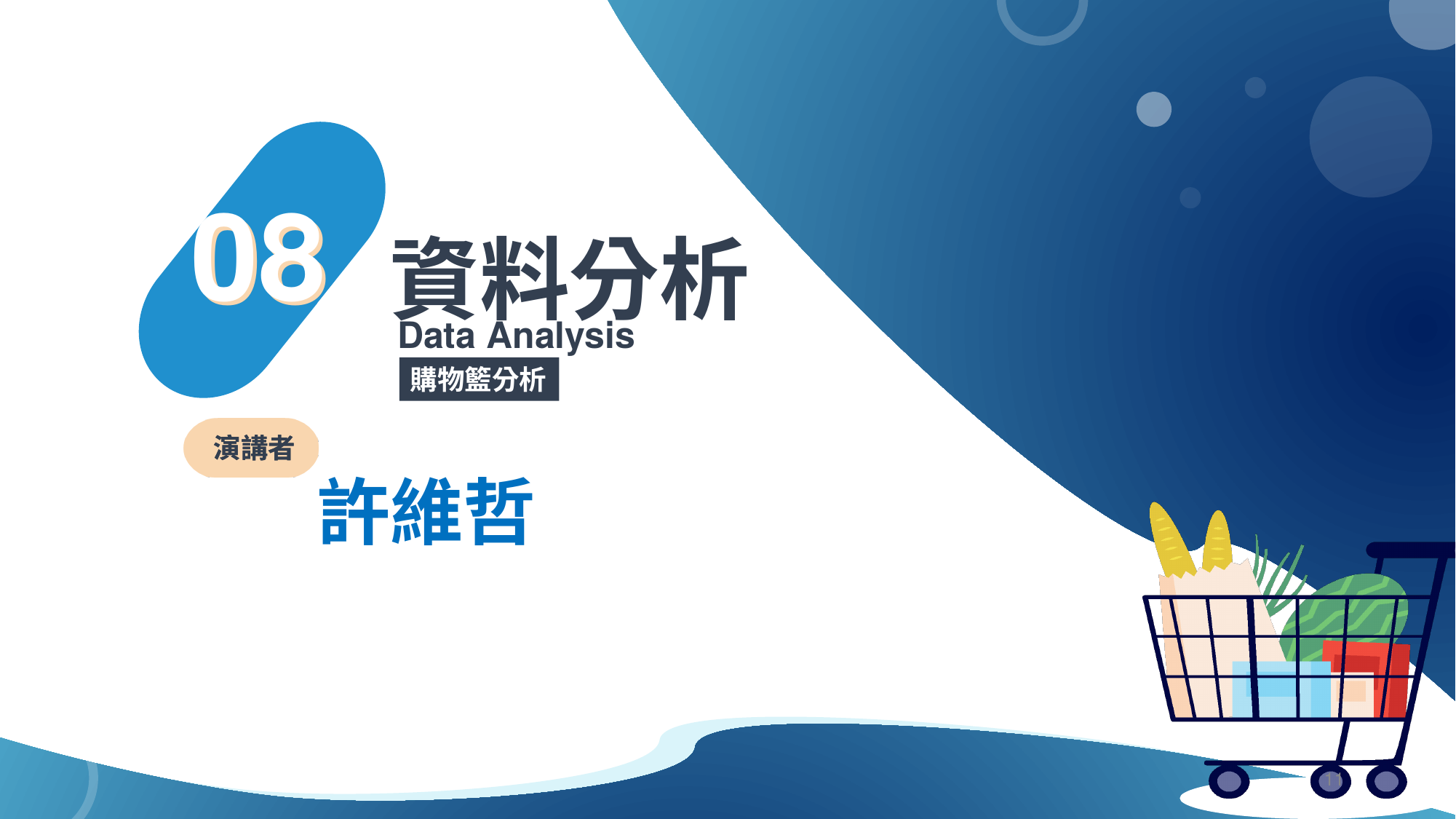

08
08
資料分析
Data Analysis
購物籃分析
演講者
許維哲
11